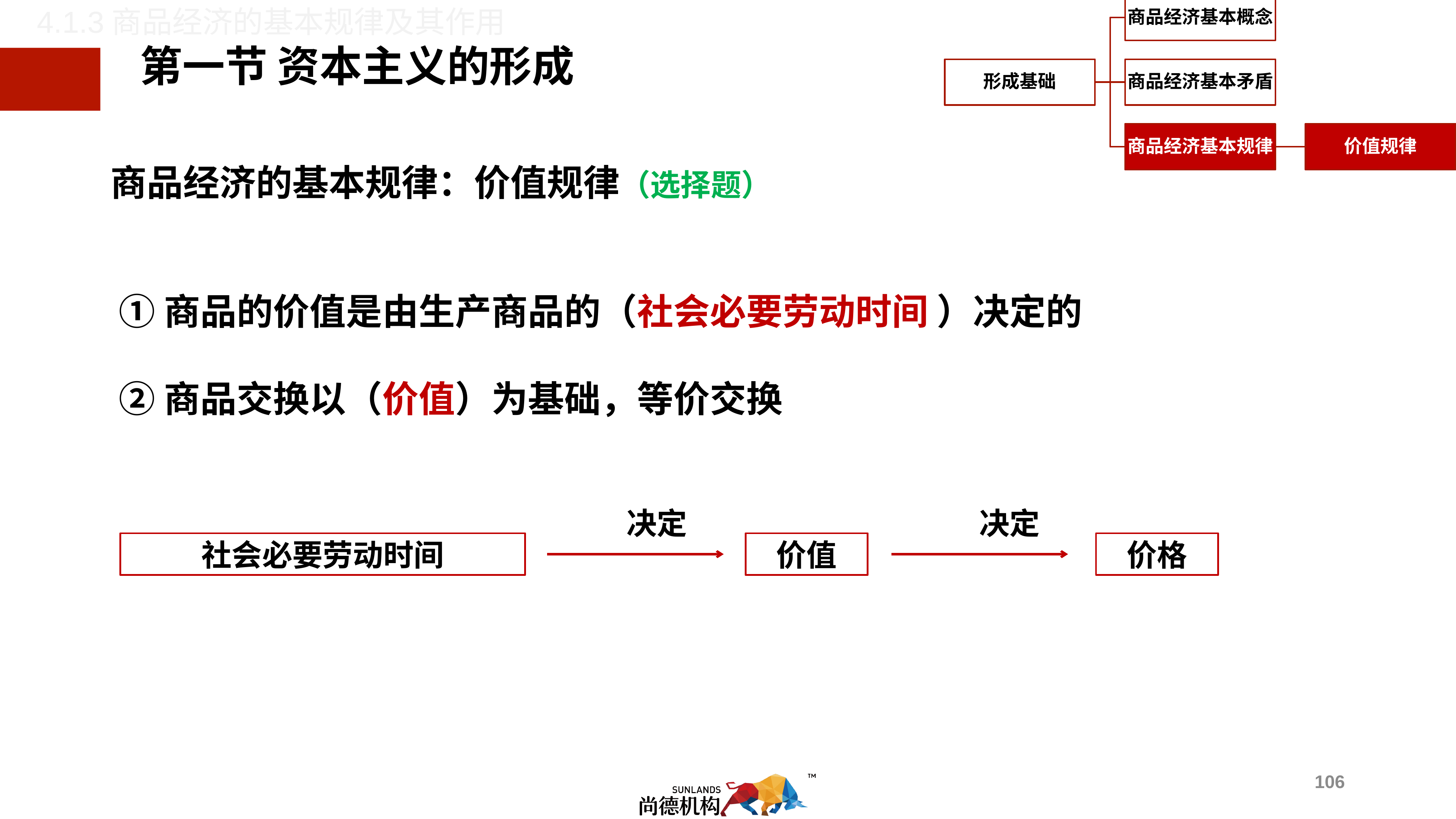

4.1.3商品经济的基本规律及其作用
形成基础
商品经济基本概念
商品经济基本矛盾
商品经济基本规律
价值规律
第一节 资本主义的形成
商品经济的基本规律：价值规律（选择题）
 ①商品的价值是由生产商品的（社会必要劳动时间 ）决定的
 ②商品交换以（价值）为基础，等价交换
决定
决定
社会必要劳动时间
价值
价格
106